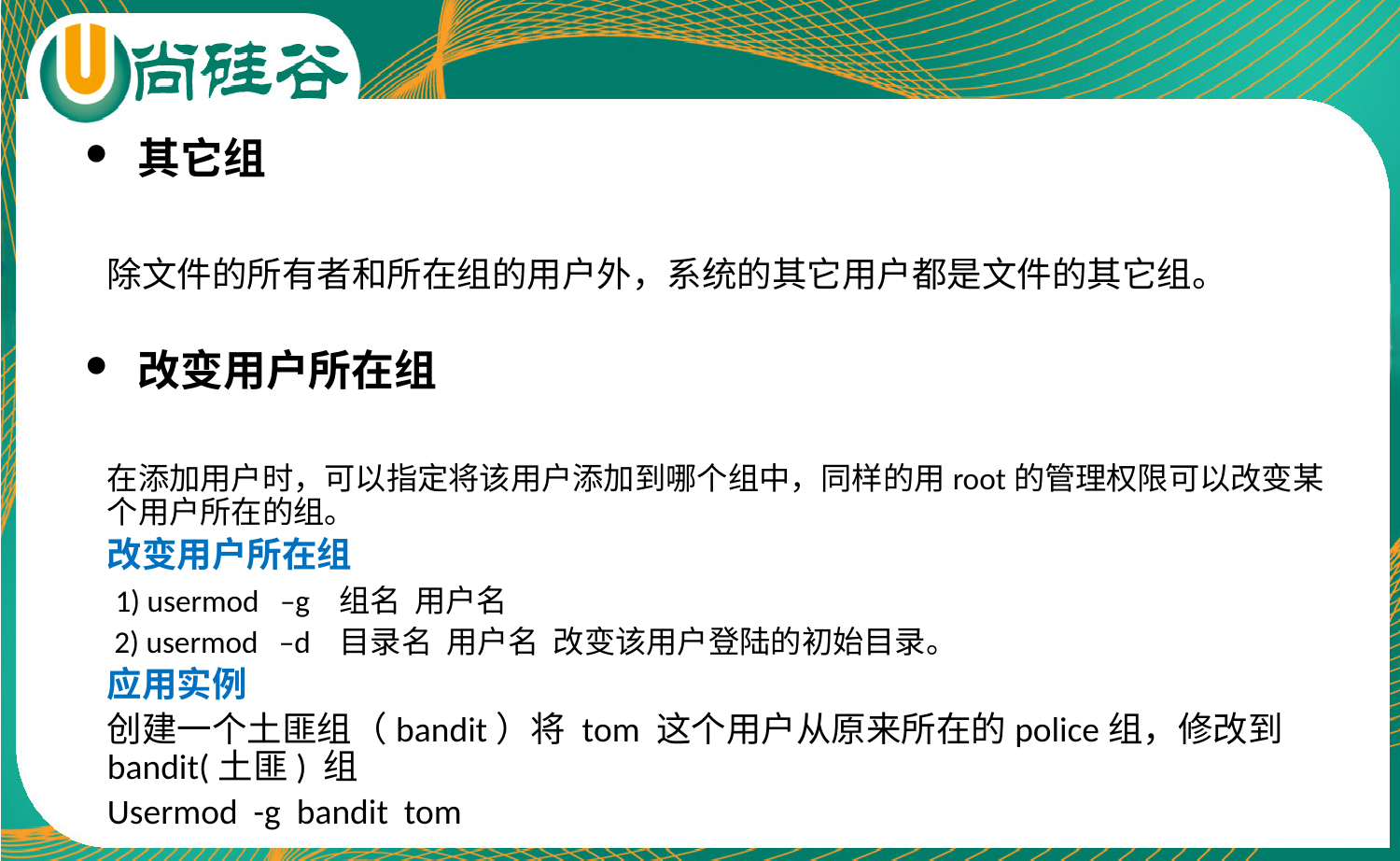

其它组

除文件的所有者和所在组的用户外，系统的其它用户都是文件的其它组。
改变用户所在组

在添加用户时，可以指定将该用户添加到哪个组中，同样的用root的管理权限可以改变某个用户所在的组。
改变用户所在组
 1) usermod   –g   组名  用户名
 2) usermod   –d   目录名  用户名  改变该用户登陆的初始目录。
应用实例
创建一个土匪组（bandit）将 tom 这个用户从原来所在的police组，修改到 bandit(土匪) 组
Usermod  -g  bandit  tom